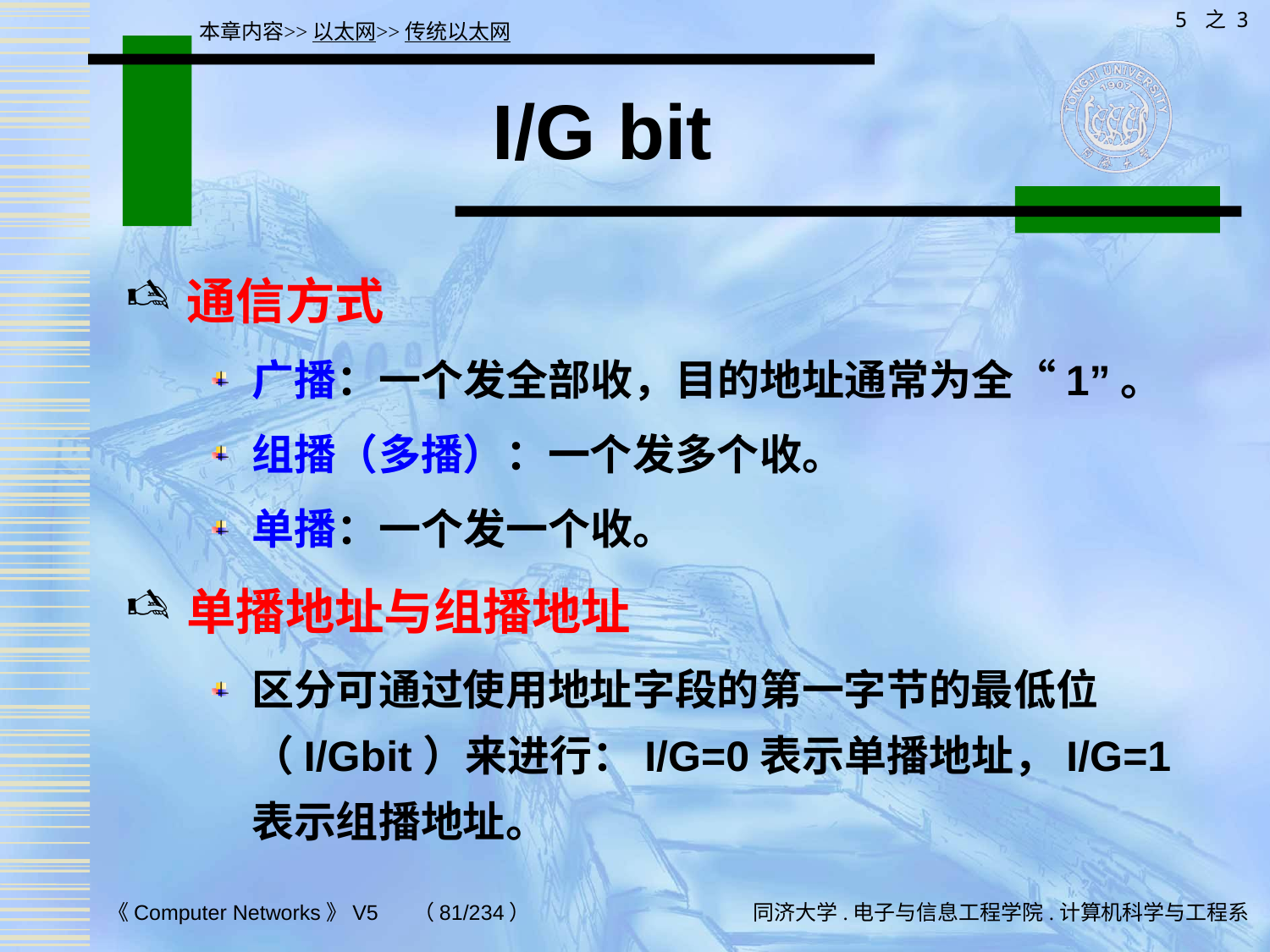

5 之 3
本章内容>>以太网>>传统以太网
# I/G bit
通信方式
广播：一个发全部收，目的地址通常为全“1”。
组播（多播）：一个发多个收。
单播：一个发一个收。
单播地址与组播地址
区分可通过使用地址字段的第一字节的最低位（I/Gbit）来进行：I/G=0表示单播地址，I/G=1表示组播地址。